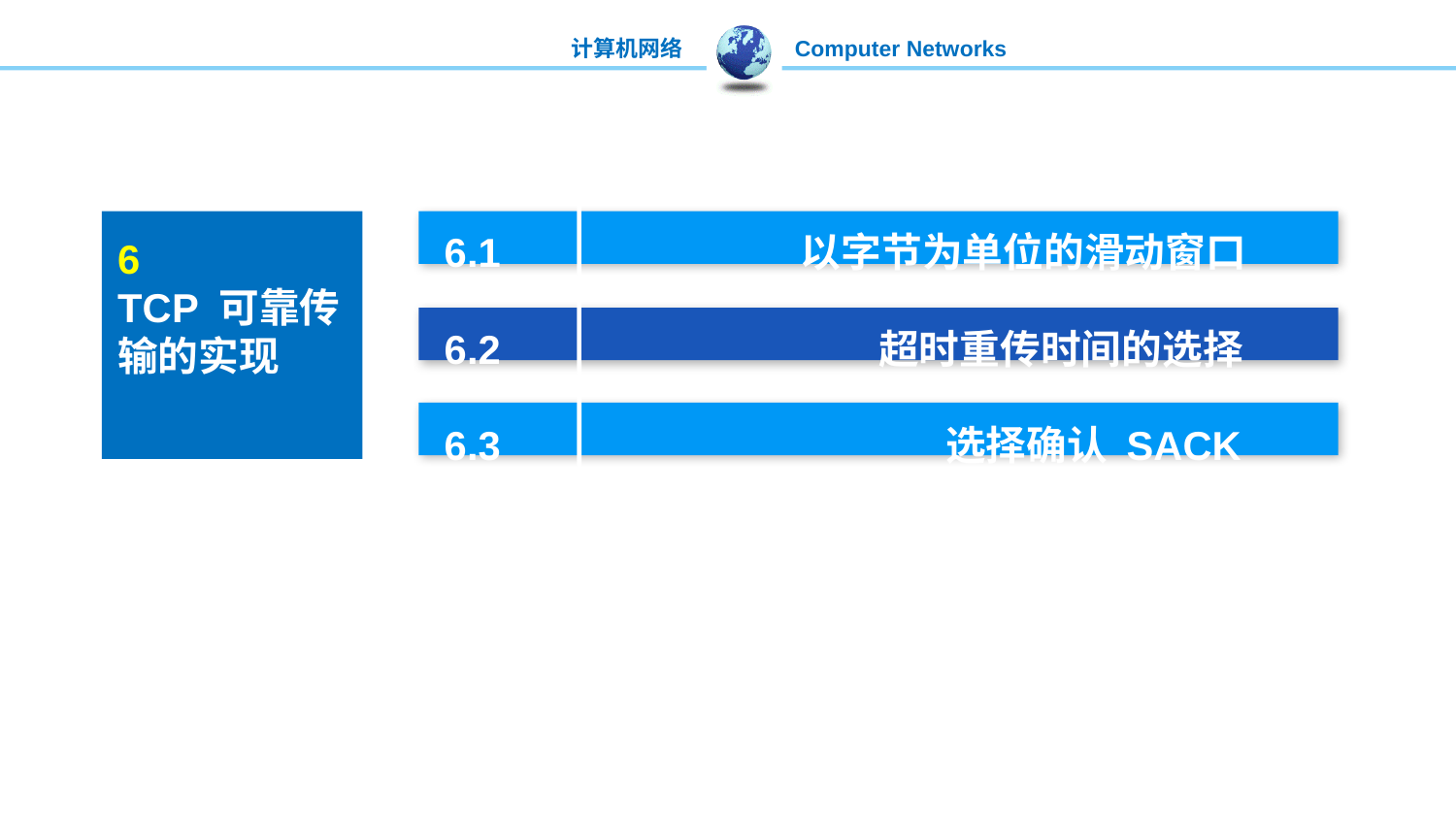

6.1                          以字节为单位的滑动窗口
6.2                                 超时重传时间的选择
6.3                                       选择确认 SACK

6
TCP 可靠传输的实现